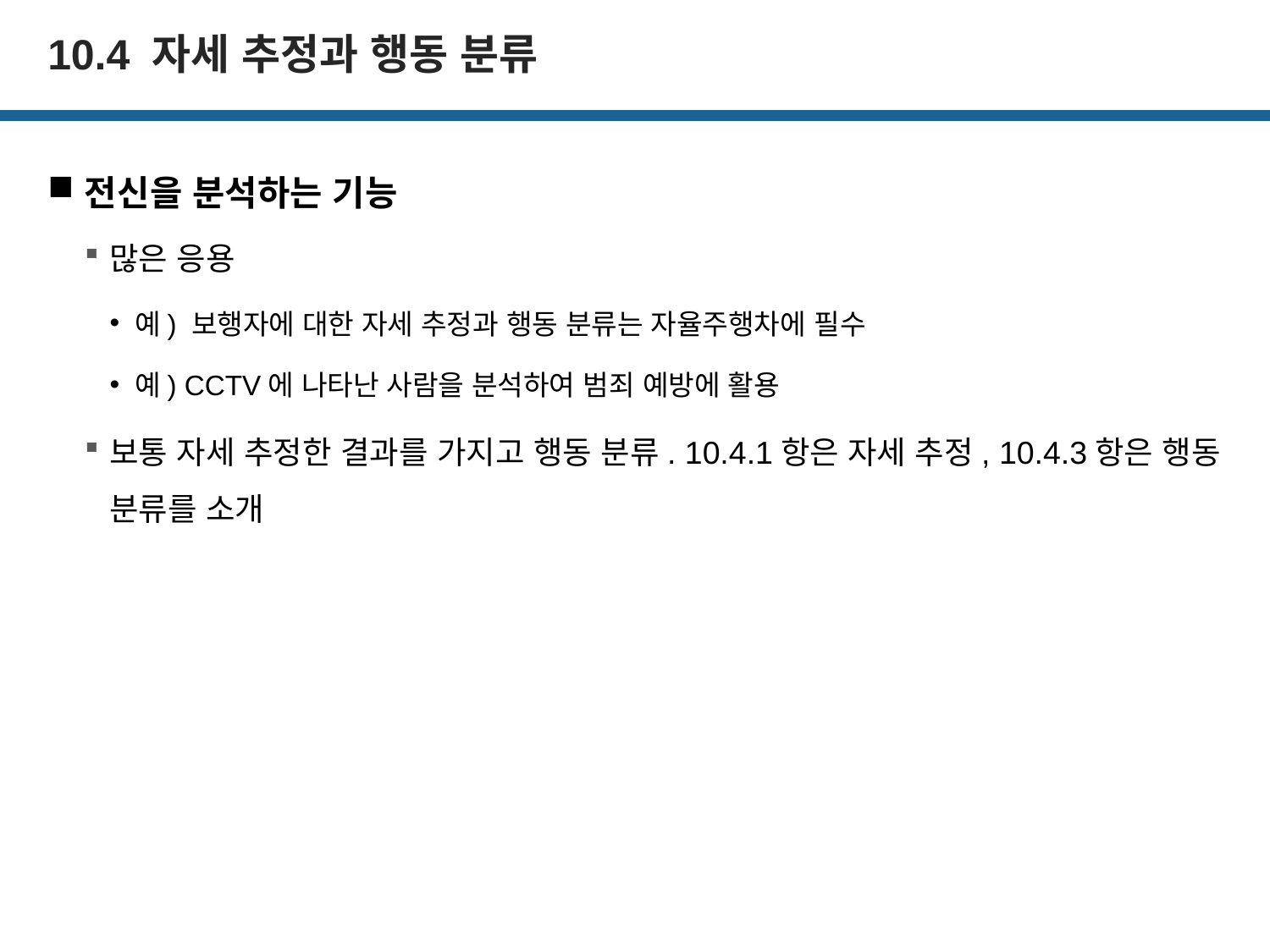

# 10.4 자세 추정과 행동 분류
전신을 분석하는 기능
많은 응용
예) 보행자에 대한 자세 추정과 행동 분류는 자율주행차에 필수
예) CCTV에 나타난 사람을 분석하여 범죄 예방에 활용
보통 자세 추정한 결과를 가지고 행동 분류. 10.4.1항은 자세 추정, 10.4.3항은 행동 분류를 소개